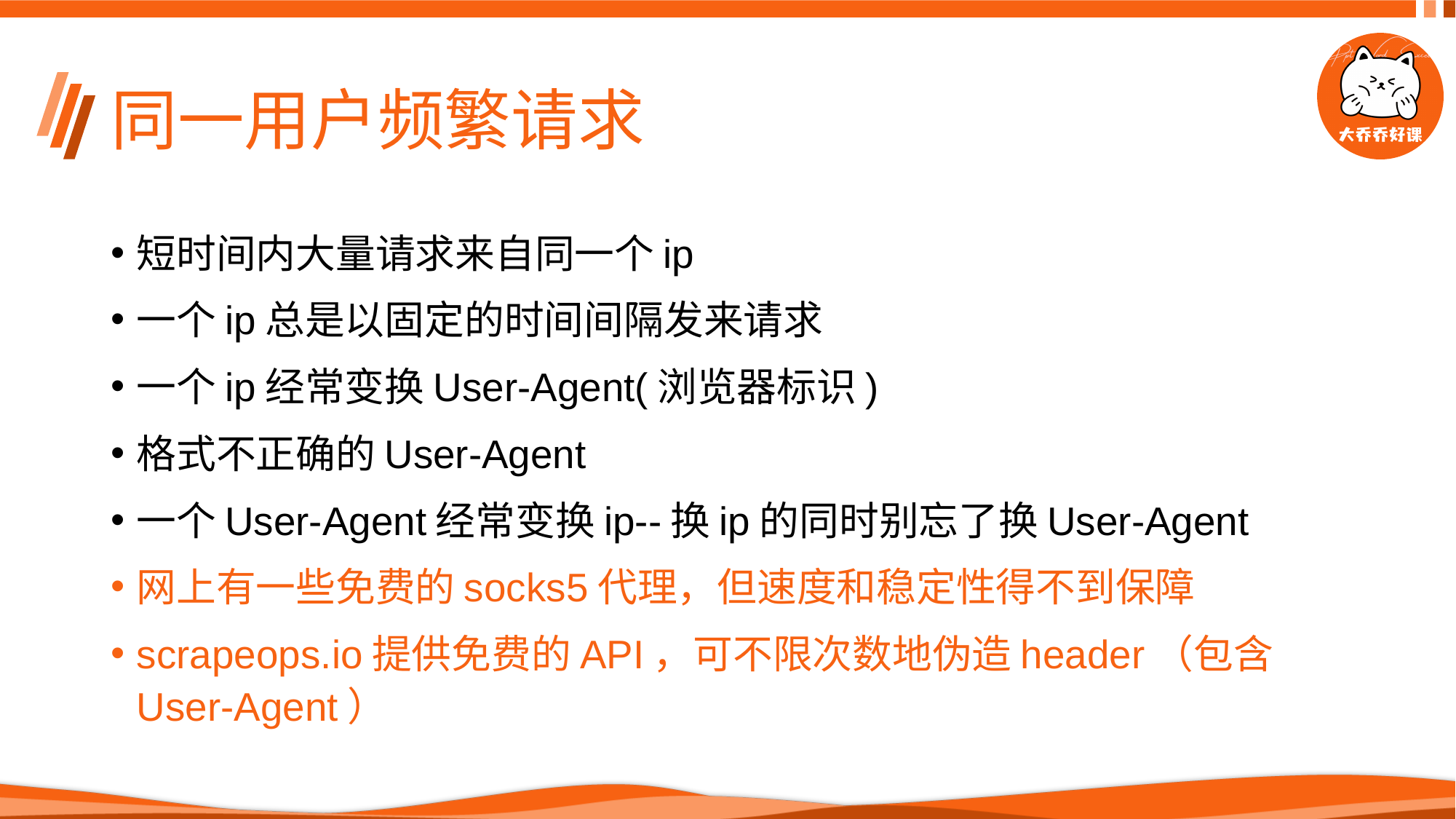

# 同一用户频繁请求
短时间内大量请求来自同一个ip
一个ip总是以固定的时间间隔发来请求
一个ip经常变换User-Agent(浏览器标识)
格式不正确的User-Agent
一个User-Agent经常变换ip--换ip的同时别忘了换User-Agent
网上有一些免费的socks5代理，但速度和稳定性得不到保障
scrapeops.io提供免费的API，可不限次数地伪造header（包含User-Agent）